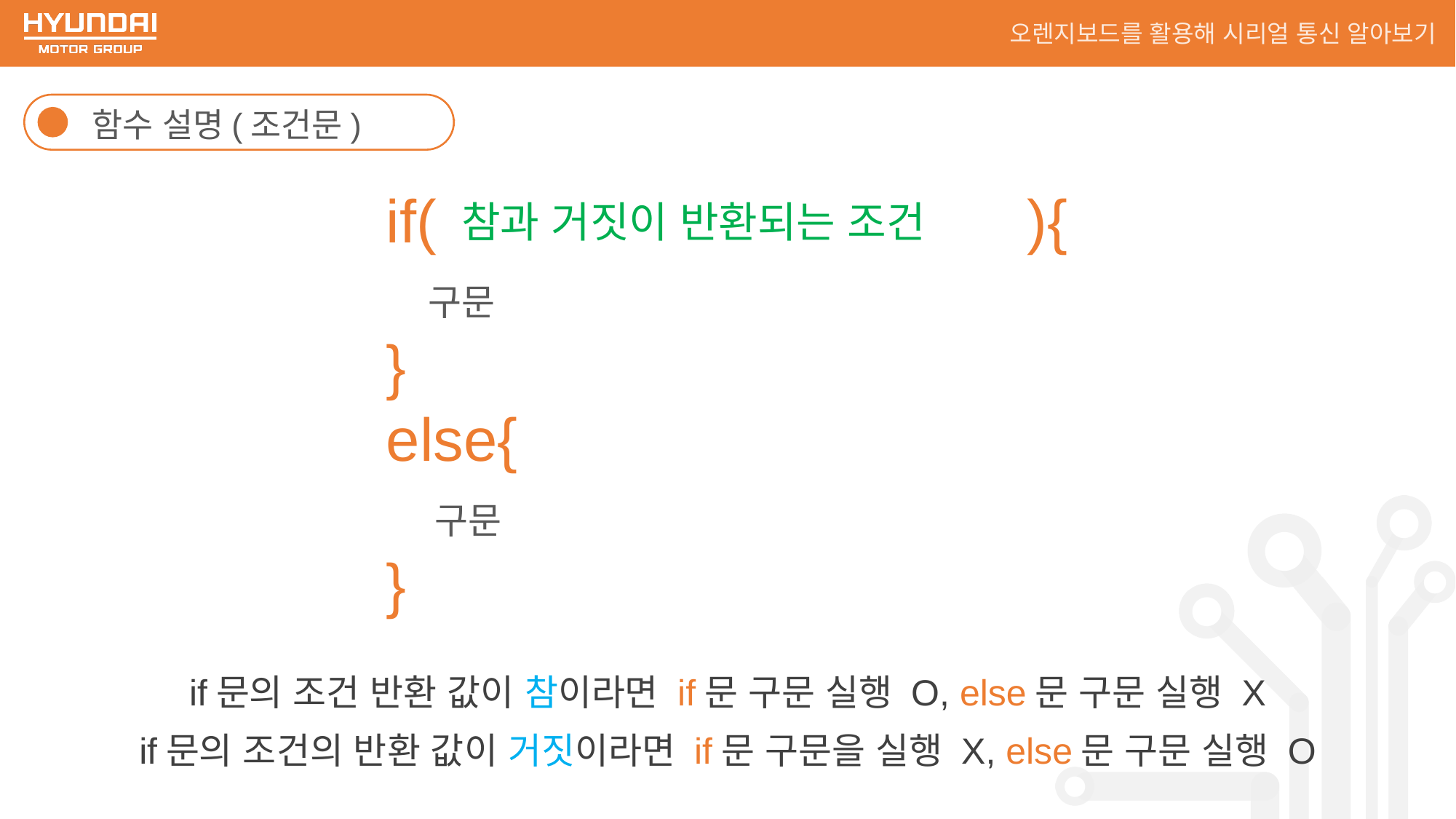

오렌지보드를 활용해 시리얼 통신 알아보기
함수 설명(조건문)
if(                                   ){
  구문
}
else{
  구문
}
참과 거짓이 반환되는 조건
if문의 조건 반환 값이 참이라면 if문 구문 실행 O, else문 구문 실행 X

if문의 조건의 반환 값이 거짓이라면 if문 구문을 실행 X, else문 구문 실행 O